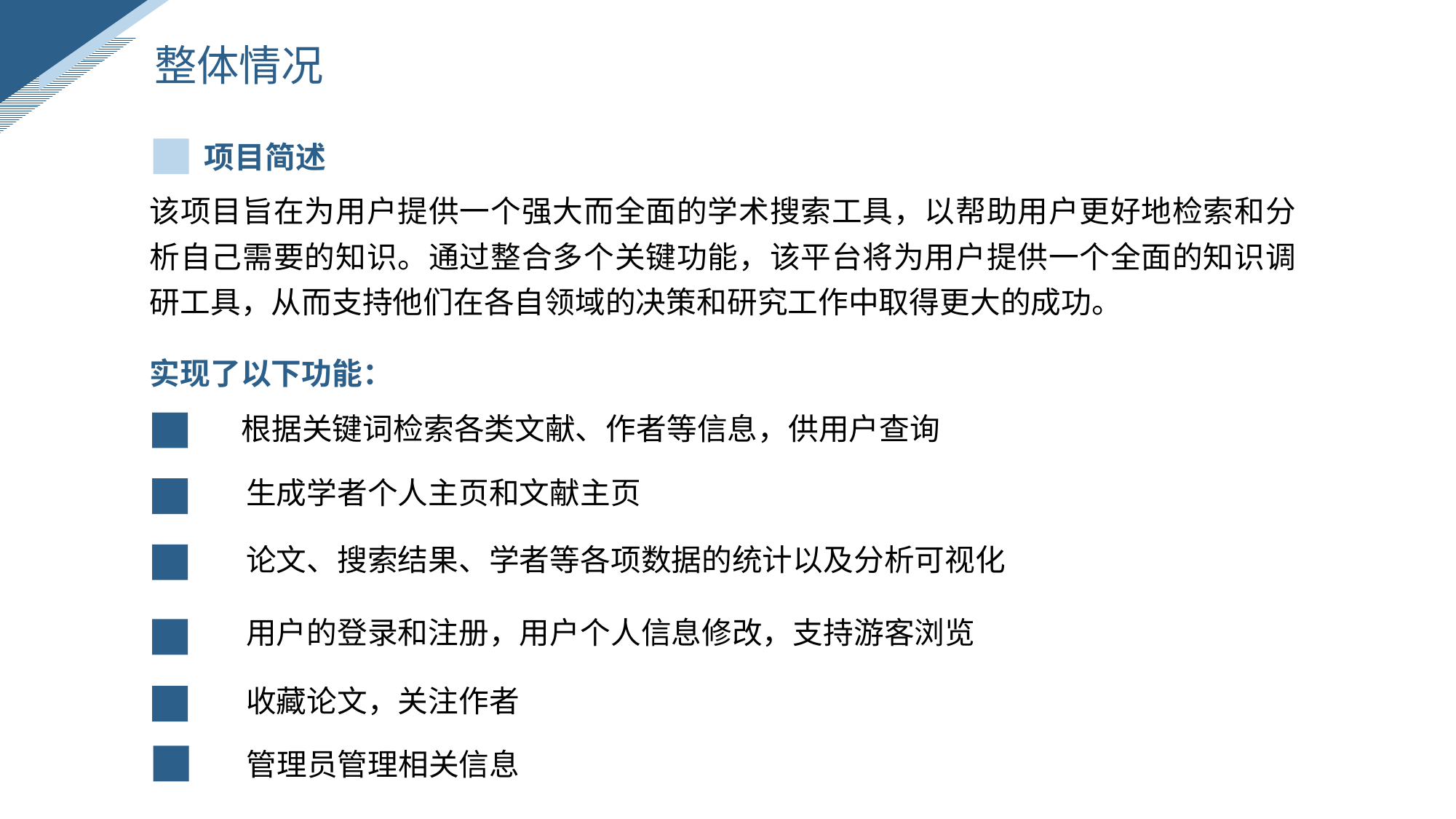

整体情况
项目简述

该项目旨在为用户提供一个强大而全面的学术搜索工具，以帮助用户更好地检索和分析自己需要的知识。通过整合多个关键功能，该平台将为用户提供一个全面的知识调研工具，从而支持他们在各自领域的决策和研究工作中取得更大的成功。

实现了以下功能：
根据关键词检索各类文献、作者等信息，供用户查询

生成学者个人主页和文献主页

论文、搜索结果、学者等各项数据的统计以及分析可视化

用户的登录和注册，用户个人信息修改，支持游客浏览

收藏论文，关注作者

管理员管理相关信息